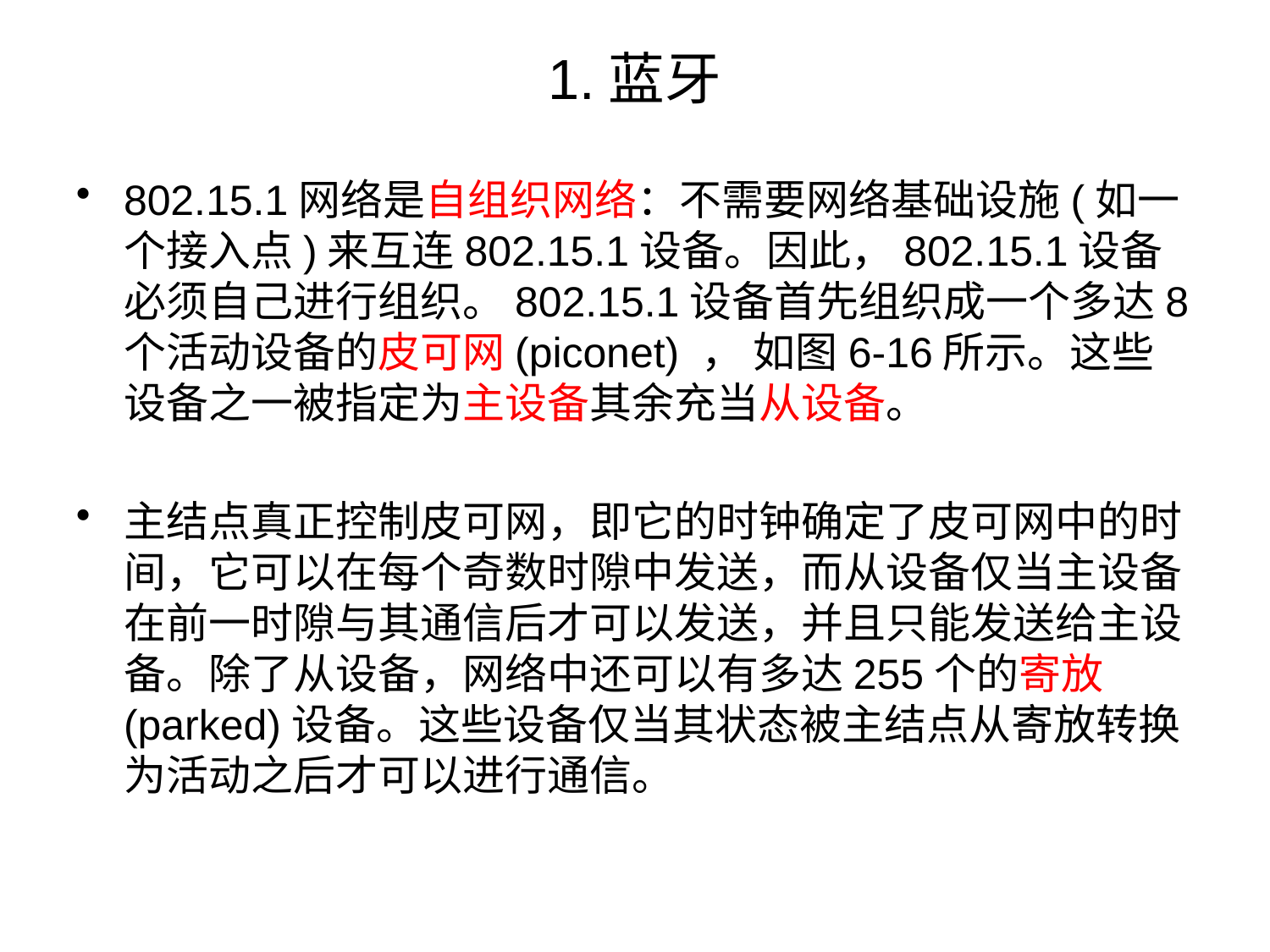

# 1.蓝牙
802.15.1网络是自组织网络：不需要网络基础设施(如一个接入点)来互连802.15.1设备。因此，802.15.1设备必须自己进行组织。802.15.1设备首先组织成一个多达8个活动设备的皮可网(piconet) ， 如图6-16所示。这些设备之一被指定为主设备其余充当从设备。

主结点真正控制皮可网，即它的时钟确定了皮可网中的时间，它可以在每个奇数时隙中发送，而从设备仅当主设备在前一时隙与其通信后才可以发送，并且只能发送给主设备。除了从设备，网络中还可以有多达255个的寄放(parked)设备。这些设备仅当其状态被主结点从寄放转换为活动之后才可以进行通信。